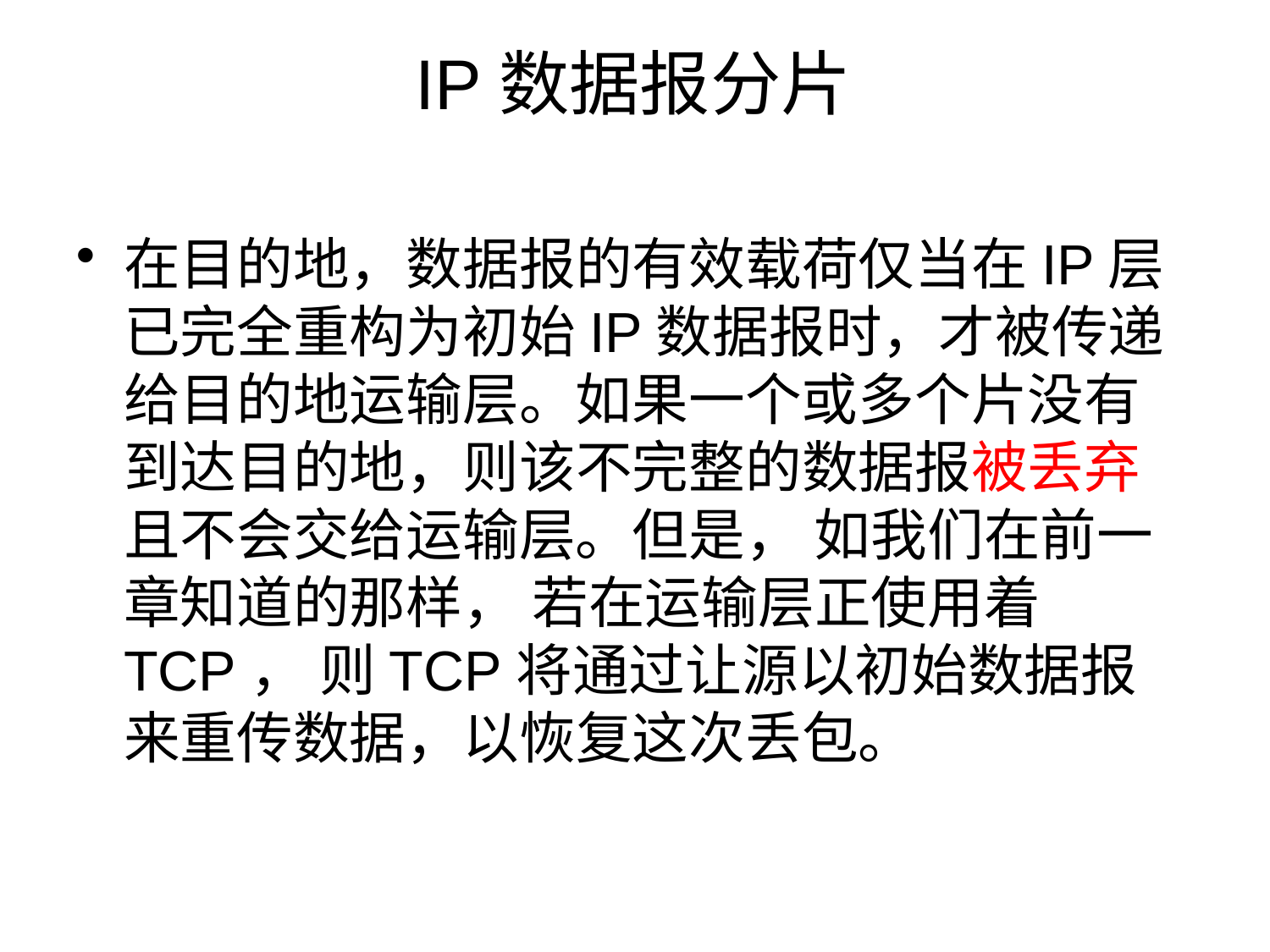

# IP数据报分片
在目的地，数据报的有效载荷仅当在IP层已完全重构为初始IP数据报时，才被传递给目的地运输层。如果一个或多个片没有到达目的地，则该不完整的数据报被丢弃且不会交给运输层。但是， 如我们在前一章知道的那样， 若在运输层正使用着TCP， 则TCP将通过让源以初始数据报来重传数据，以恢复这次丢包。